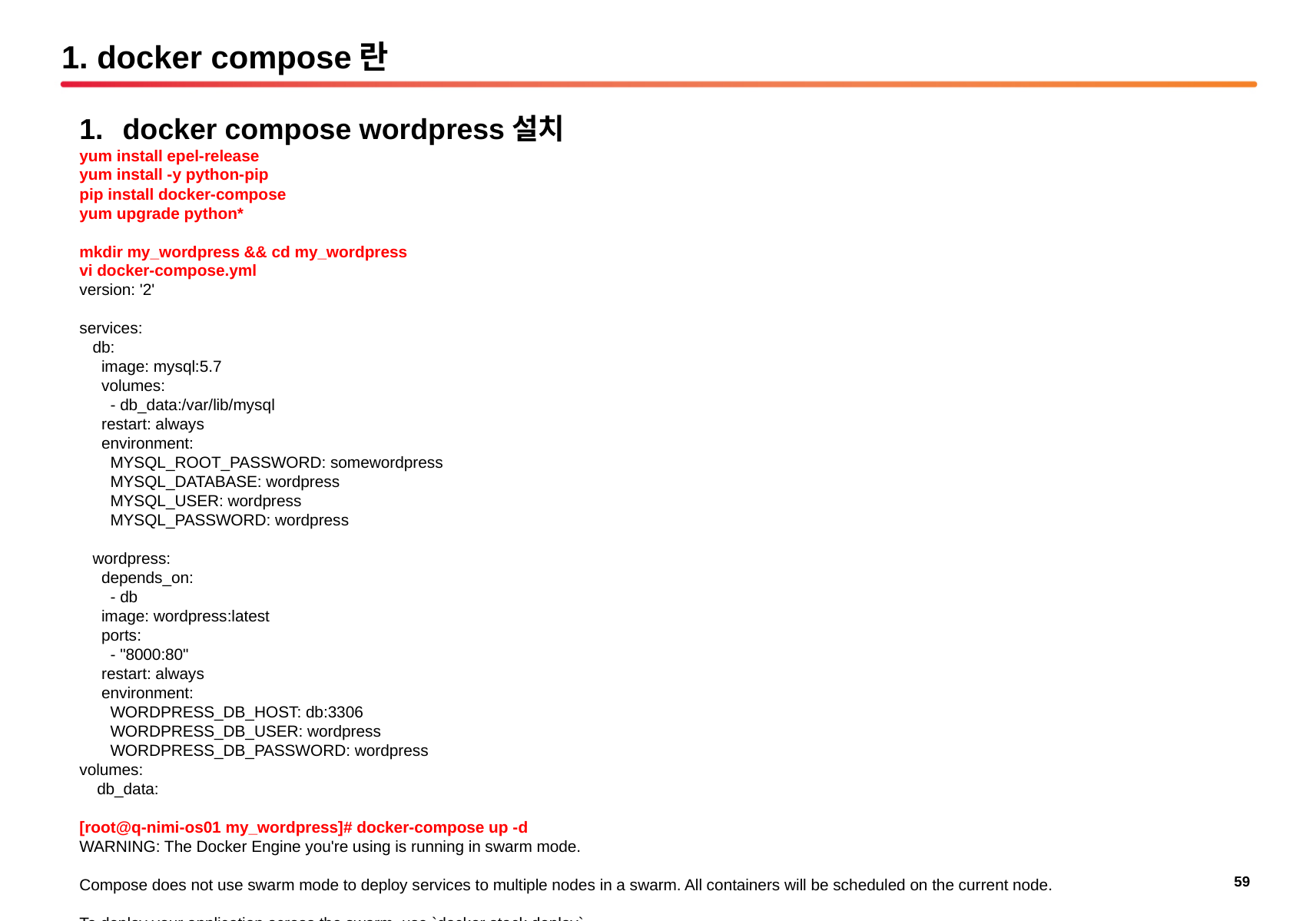

# 1. docker compose란
docker compose wordpress설치
yum install epel-release
yum install -y python-pip
pip install docker-compose
yum upgrade python*

mkdir my_wordpress && cd my_wordpress
vi docker-compose.yml
version: '2'

services:
   db:
     image: mysql:5.7
     volumes:
       - db_data:/var/lib/mysql
     restart: always
     environment:
       MYSQL_ROOT_PASSWORD: somewordpress
       MYSQL_DATABASE: wordpress
       MYSQL_USER: wordpress
       MYSQL_PASSWORD: wordpress

   wordpress:
     depends_on:
       - db
     image: wordpress:latest
     ports:
       - "8000:80"
     restart: always
     environment:
       WORDPRESS_DB_HOST: db:3306
       WORDPRESS_DB_USER: wordpress
       WORDPRESS_DB_PASSWORD: wordpress
volumes:
    db_data:

[root@q-nimi-os01 my_wordpress]# docker-compose up -d
WARNING: The Docker Engine you're using is running in swarm mode.

Compose does not use swarm mode to deploy services to multiple nodes in a swarm. All containers will be scheduled on the current node.

To deploy your application across the swarm, use `docker stack deploy`.

Creating network "mywordpress_default" with the default driver
Creating volume "mywordpress_db_data" with default driver
Pulling db (mysql:5.7)...
Trying to pull repository docker.io/library/mysql ...
5.7: Pulling from docker.io/library/mysql
10a267c67f42: Already exists
c2dcc7bb2a88: Pull complete
17e7a0445698: Pull complete
9a61839a176f: Pull complete
a1033d2f1825: Pull complete
0d6792140dcc: Pull complete
cd3adf03d6e6: Pull complete
d79d216fd92b: Pull complete
b3c25bdeb4f4: Pull complete
02556e8f331f: Pull complete
4bed508a9e77: Pull complete
Digest: sha256:2f4b1900c0ee53f344564db8d85733bd8d70b0a78cd00e6d92dc107224fc84a5
Pulling wordpress (wordpress:latest)...
Trying to pull repository docker.io/library/wordpress ...
latest: Pulling from docker.io/library/wordpress
10a267c67f42: Already exists
370377701f89: Pull complete
455c73a122bc: Pull complete
fb71bac61c47: Pull complete
288a1d91ad4e: Pull complete
86e0256ba4b0: Pull complete
f14fbe7a9dfb: Pull complete
0f36dd91c0ab: Pull complete
97d77fc1fd2c: Pull complete
d8c0a0fd7605: Pull complete
79601c211937: Pull complete
48bba15d4000: Pull complete
96a57b907249: Pull complete
24ed18a8e864: Pull complete
10174a4940d5: Pull complete
b9198f664ee8: Pull complete
b653a25ed3ad: Pull complete
6e8e148761ae: Pull complete
Digest: sha256:35ba258dd73b09ca87836fabab1e166dd87456abdb68a6d361d83200b8337b87
Creating mywordpress_db_1 ...
Creating mywordpress_db_1 ... done
Creating mywordpress_wordpress_1 ...
Creating mywordpress_wordpress_1 ... done
[root@q-nimi-os01 my_wordpress]# 웹브라우저에서 http://10.40.99.138:8000으로 접속